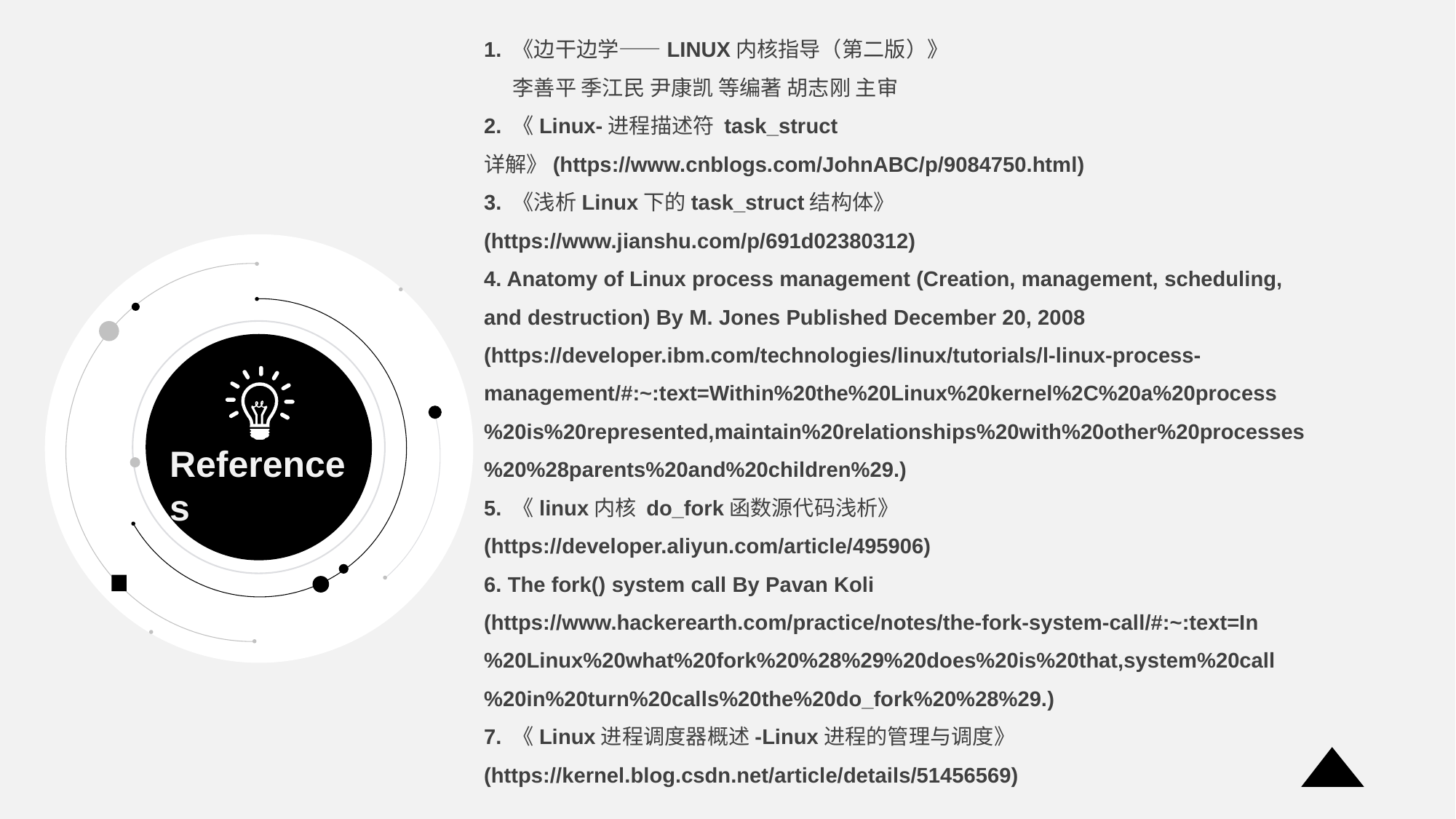

1. 《边干边学——LINUX内核指导（第二版）》
     李善平 季江民 尹康凯 等编著 胡志刚 主审
2. 《Linux-进程描述符 task_struct 详解》(https://www.cnblogs.com/JohnABC/p/9084750.html)
3. 《浅析Linux下的task_struct结构体》
(https://www.jianshu.com/p/691d02380312)
4. Anatomy of Linux process management (Creation, management, scheduling, and destruction) By M. Jones Published December 20, 2008
(https://developer.ibm.com/technologies/linux/tutorials/l-linux-process-management/#:~:text=Within%20the%20Linux%20kernel%2C%20a%20process%20is%20represented,maintain%20relationships%20with%20other%20processes%20%28parents%20and%20children%29.)
5. 《linux内核 do_fork函数源代码浅析》
(https://developer.aliyun.com/article/495906)
6. The fork() system call By Pavan Koli
(https://www.hackerearth.com/practice/notes/the-fork-system-call/#:~:text=In%20Linux%20what%20fork%20%28%29%20does%20is%20that,system%20call%20in%20turn%20calls%20the%20do_fork%20%28%29.)
7. 《Linux进程调度器概述-Linux进程的管理与调度》
(https://kernel.blog.csdn.net/article/details/51456569)

References